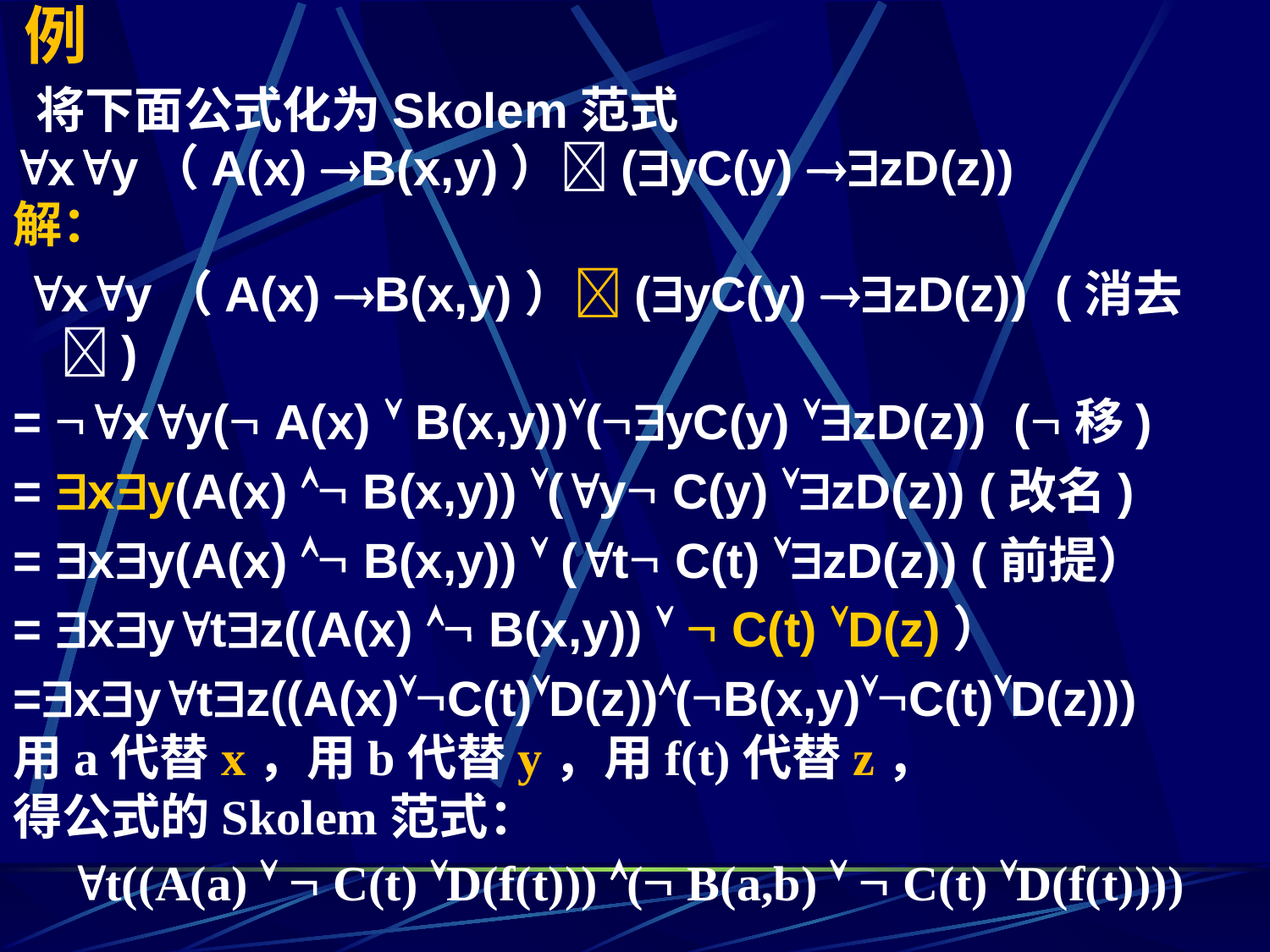

# 例
 将下面公式化为Skolem范式
∀x∀y（A(x) →B(x,y)）→(∃yC(y) →∃zD(z))
解：
 ∀x∀y（A(x) →B(x,y)）→(∃yC(y) →∃zD(z))  (消去→)
= ¬∀x∀y(¬ A(x) ∨ B(x,y))∨(¬∃yC(y) ∨∃zD(z))  (¬移)
= ∃x∃y(A(x) ∧¬ B(x,y)) ∨(∀y¬ C(y) ∨∃zD(z)) (改名)
= ∃x∃y(A(x) ∧¬ B(x,y)) ∨ (∀t¬ C(t) ∨∃zD(z)) (前提）
= ∃x∃y∀t∃z((A(x) ∧¬ B(x,y)) ∨ ¬ C(t) ∨D(z)）
=∃x∃y∀t∃z((A(x)∨¬C(t)∨D(z))∧(¬B(x,y)∨¬C(t)∨D(z)))
用a代替x，用b代替y，用f(t)代替z，
得公式的Skolem范式：
∀t((A(a) ∨ ¬ C(t) ∨D(f(t))) ∧(¬ B(a,b) ∨ ¬ C(t) ∨D(f(t))))